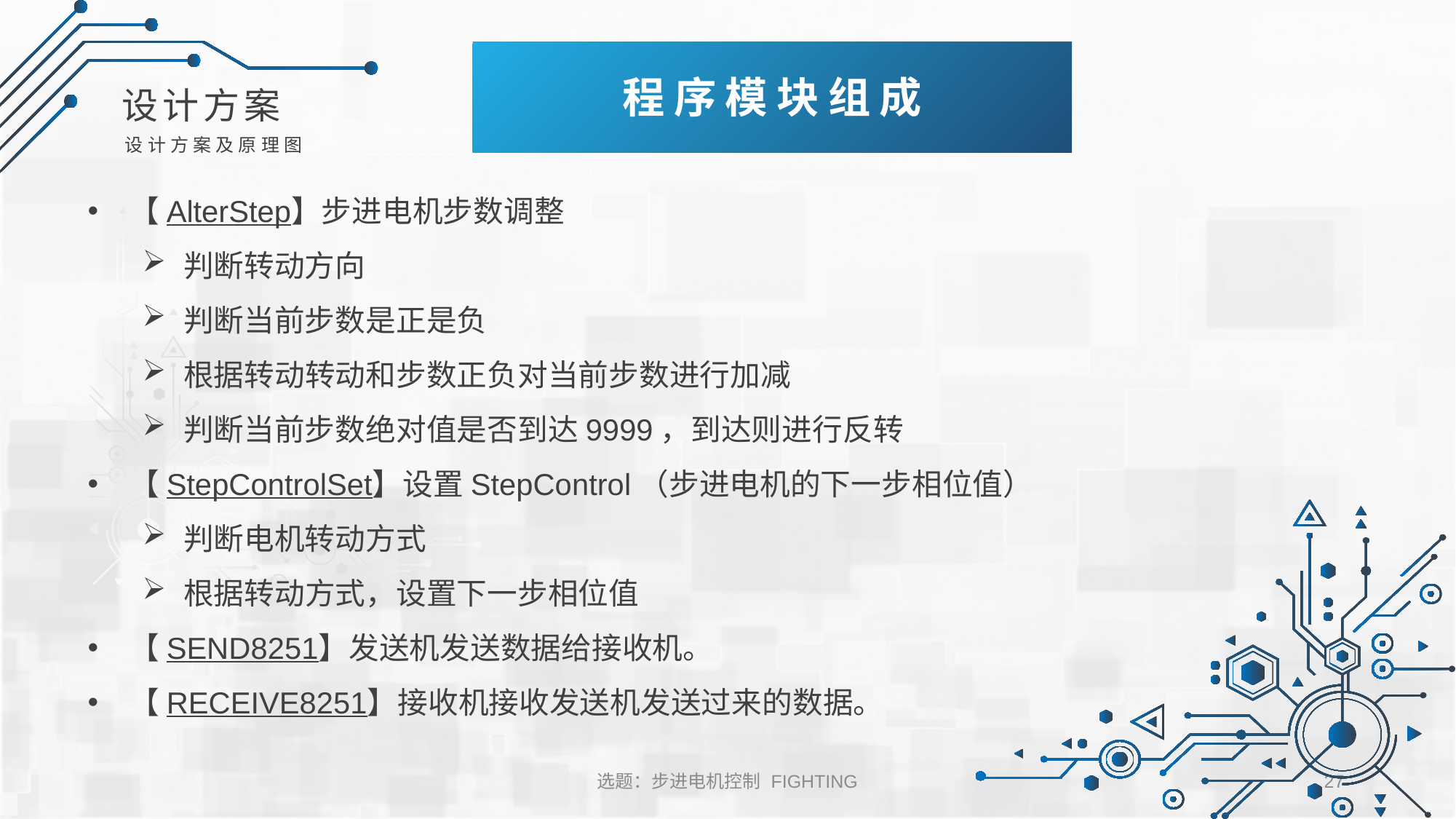

程序模块组成
设计方案
设计方案及原理图
【AlterStep】步进电机步数调整
判断转动方向
判断当前步数是正是负
根据转动转动和步数正负对当前步数进行加减
判断当前步数绝对值是否到达9999，到达则进行反转
【StepControlSet】设置StepControl（步进电机的下一步相位值）
判断电机转动方式
根据转动方式，设置下一步相位值
【SEND8251】发送机发送数据给接收机。
【RECEIVE8251】接收机接收发送机发送过来的数据。

选题：步进电机控制 FIGHTING
27